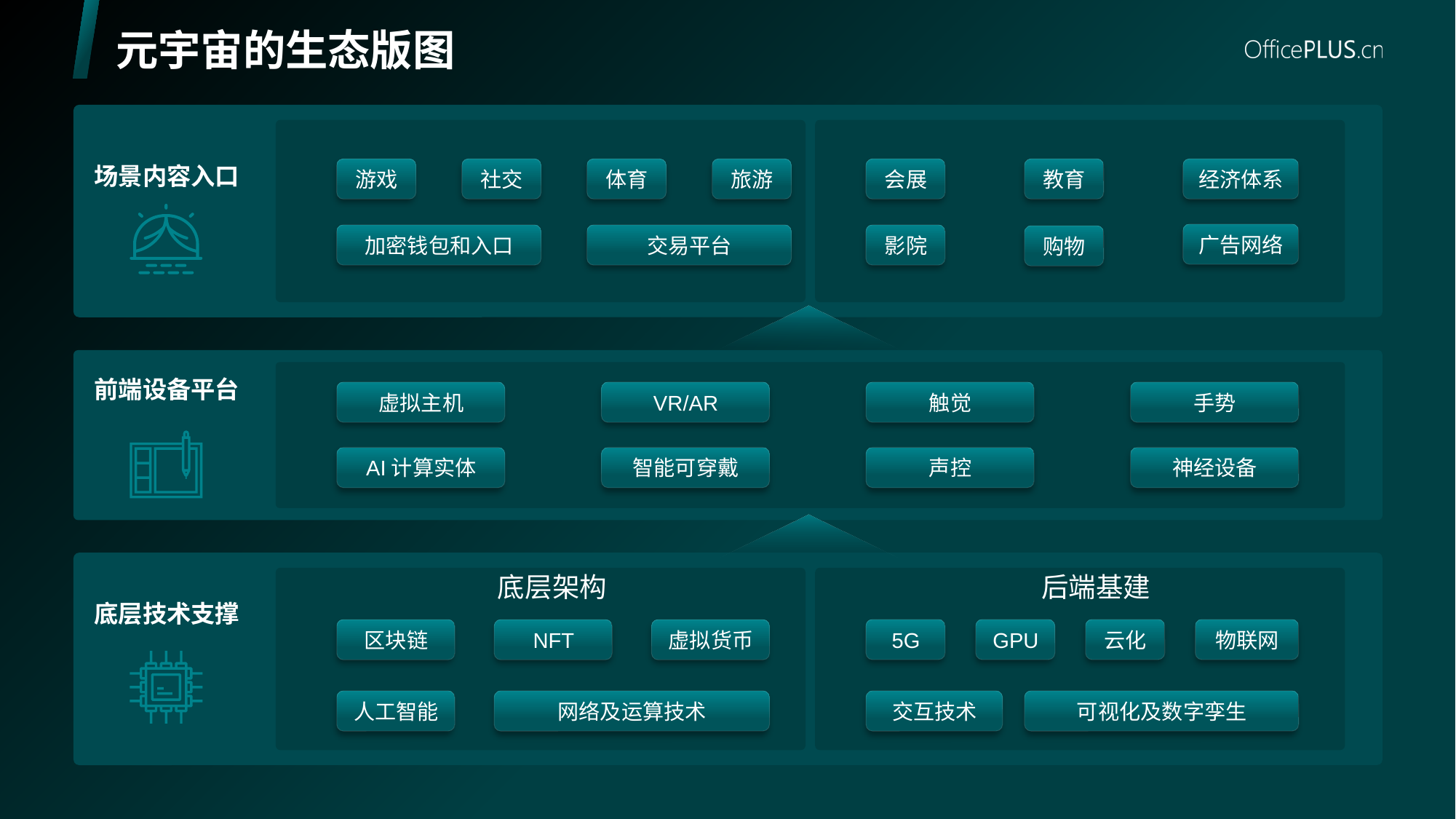

# 元宇宙的生态版图

游戏
社交
体育
旅游
会展
教育
经济体系
场景内容入口

广告网络
加密钱包和入口
交易平台
影院
购物

前端设备平台
虚拟主机
VR/AR
触觉
手势

AI计算实体
智能可穿戴
声控
神经设备

底层架构
后端基建

底层技术支撑
5G
GPU
云化
物联网
区块链
NFT
虚拟货币

人工智能
网络及运算技术
交互技术
可视化及数字孪生